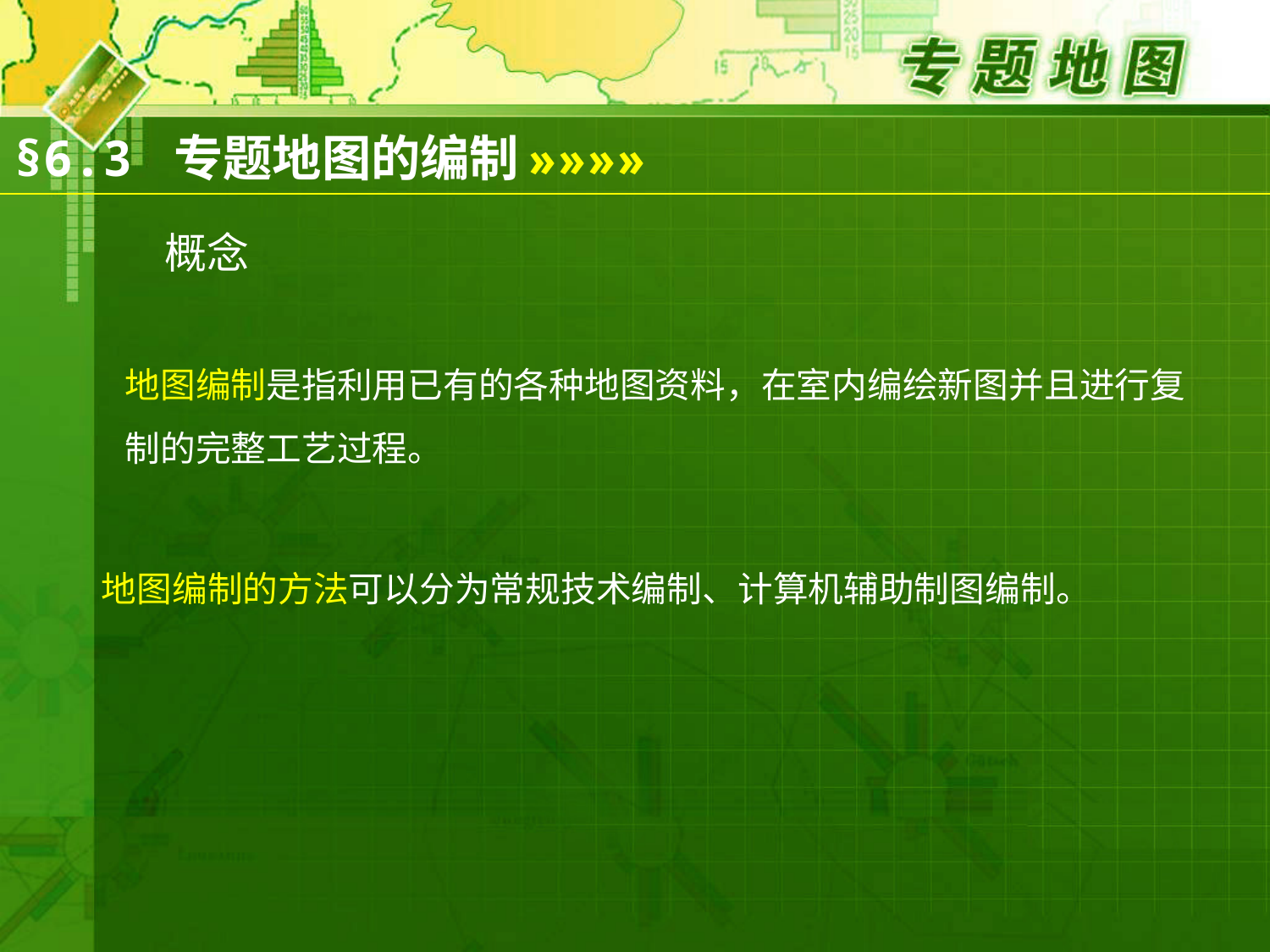

§6.3 专题地图的编制
»»»»
# 概念
	地图编制是指利用已有的各种地图资料，在室内编绘新图并且进行复制的完整工艺过程。

  地图编制的方法可以分为常规技术编制、计算机辅助制图编制。